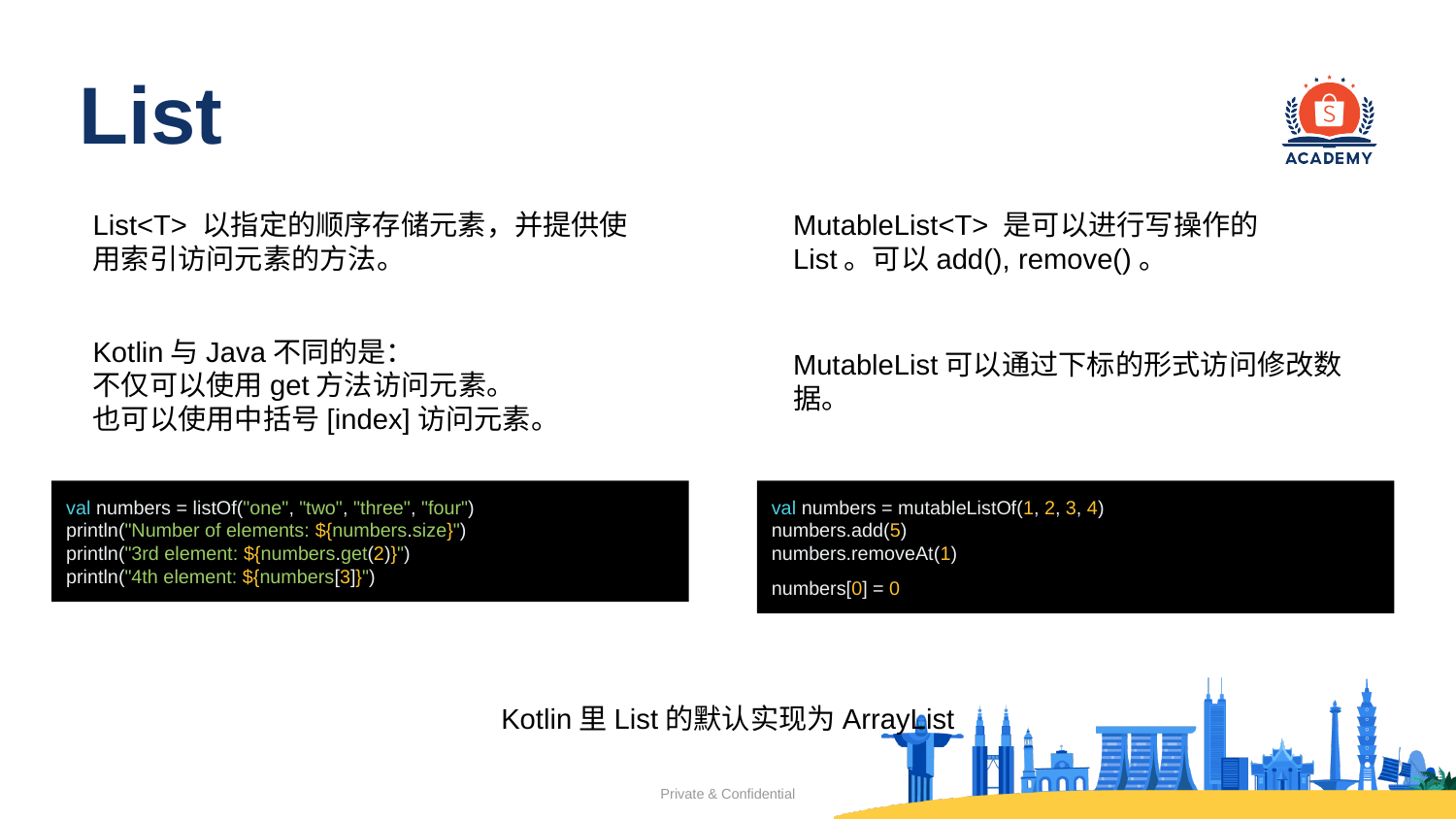

# List
List<T> 以指定的顺序存储元素，并提供使用索引访问元素的方法。
MutableList<T> 是可以进行写操作的List。可以add(), remove()。
Kotlin与Java不同的是：
不仅可以使用get方法访问元素。
也可以使用中括号[index]访问元素。
MutableList可以通过下标的形式访问修改数据。
val numbers = listOf("one", "two", "three", "four")
println("Number of elements: ${numbers.size}")
println("3rd element: ${numbers.get(2)}")
println("4th element: ${numbers[3]}")
val numbers = mutableListOf(1, 2, 3, 4)
numbers.add(5)
numbers.removeAt(1)
numbers[0] = 0
Kotlin里List的默认实现为ArrayList